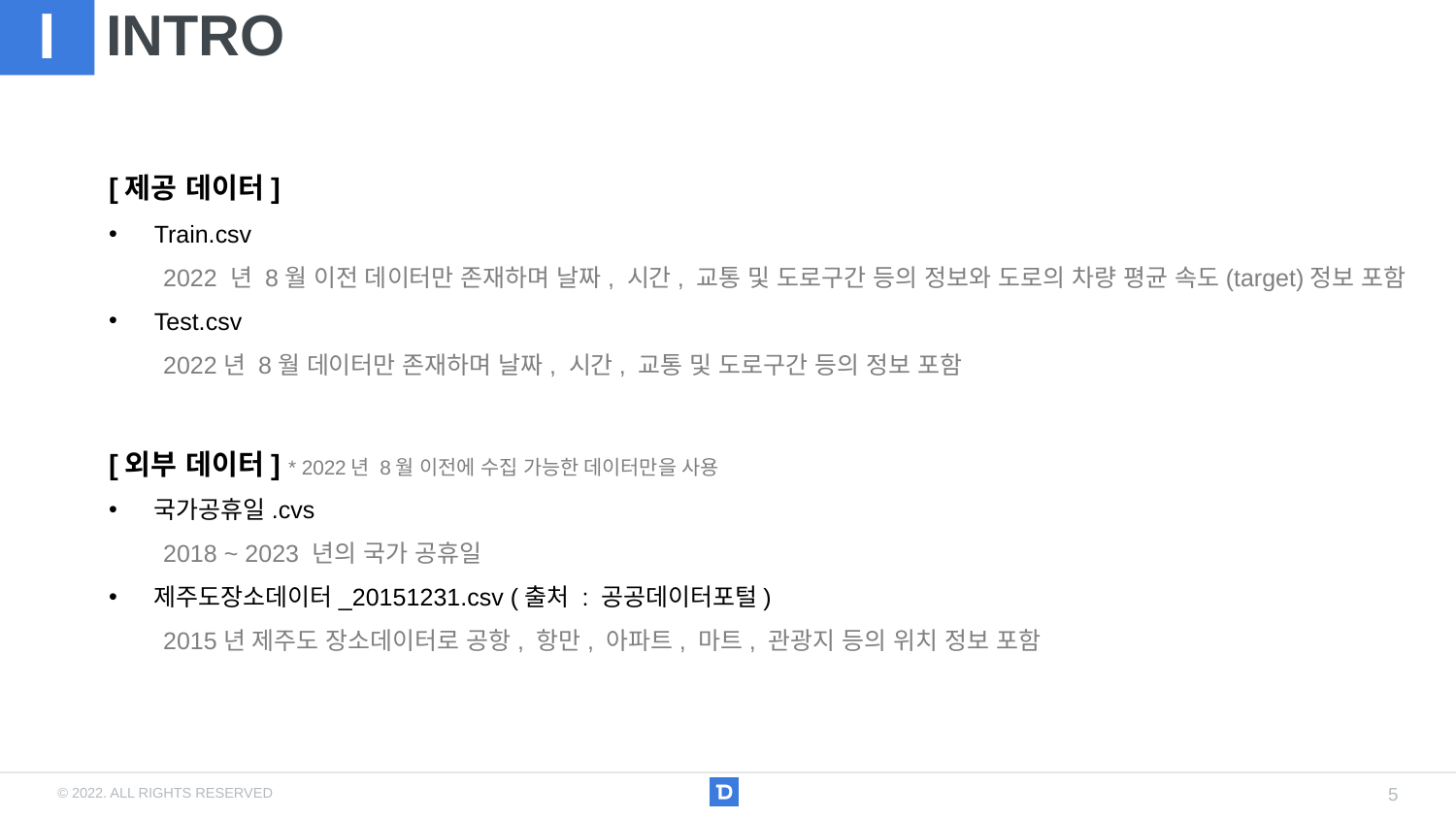

I
# INTRO
[제공 데이터]
Train.csv
        2022 년 8월 이전 데이터만 존재하며 날짜, 시간, 교통 및 도로구간 등의 정보와 도로의 차량 평균 속도(target)정보 포함
Test.csv
        2022년 8월 데이터만 존재하며 날짜, 시간, 교통 및 도로구간 등의 정보 포함

[외부 데이터] * 2022년 8월 이전에 수집 가능한 데이터만을 사용
국가공휴일.cvs
        2018 ~ 2023 년의 국가 공휴일
제주도장소데이터_20151231.csv (출처 : 공공데이터포털)
        2015년 제주도 장소데이터로 공항, 항만, 아파트, 마트, 관광지 등의 위치 정보 포함
© 2022. ALL RIGHTS RESERVED
5